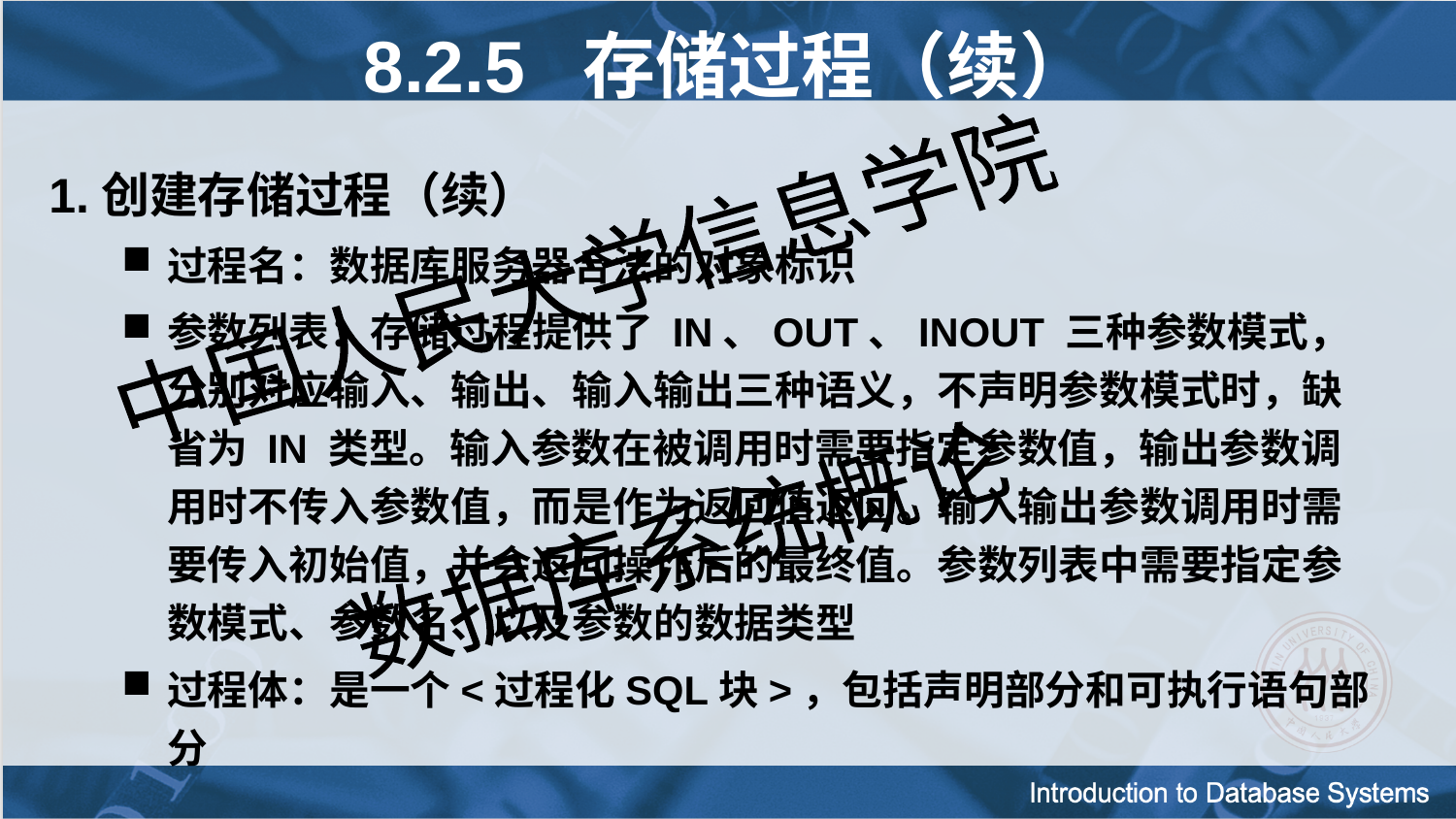

8.2.5  存储过程（续）
1.创建存储过程（续）
过程名：数据库服务器合法的对象标识
参数列表：存储过程提供了 IN、OUT、INOUT 三种参数模式，分别对应输入、输出、输入输出三种语义，不声明参数模式时，缺省为 IN 类型。输入参数在被调用时需要指定参数值，输出参数调用时不传入参数值，而是作为返回值返回。输入输出参数调用时需要传入初始值，并会返回操作后的最终值。参数列表中需要指定参数模式、参数名、以及参数的数据类型
过程体：是一个<过程化SQL块>，包括声明部分和可执行语句部分